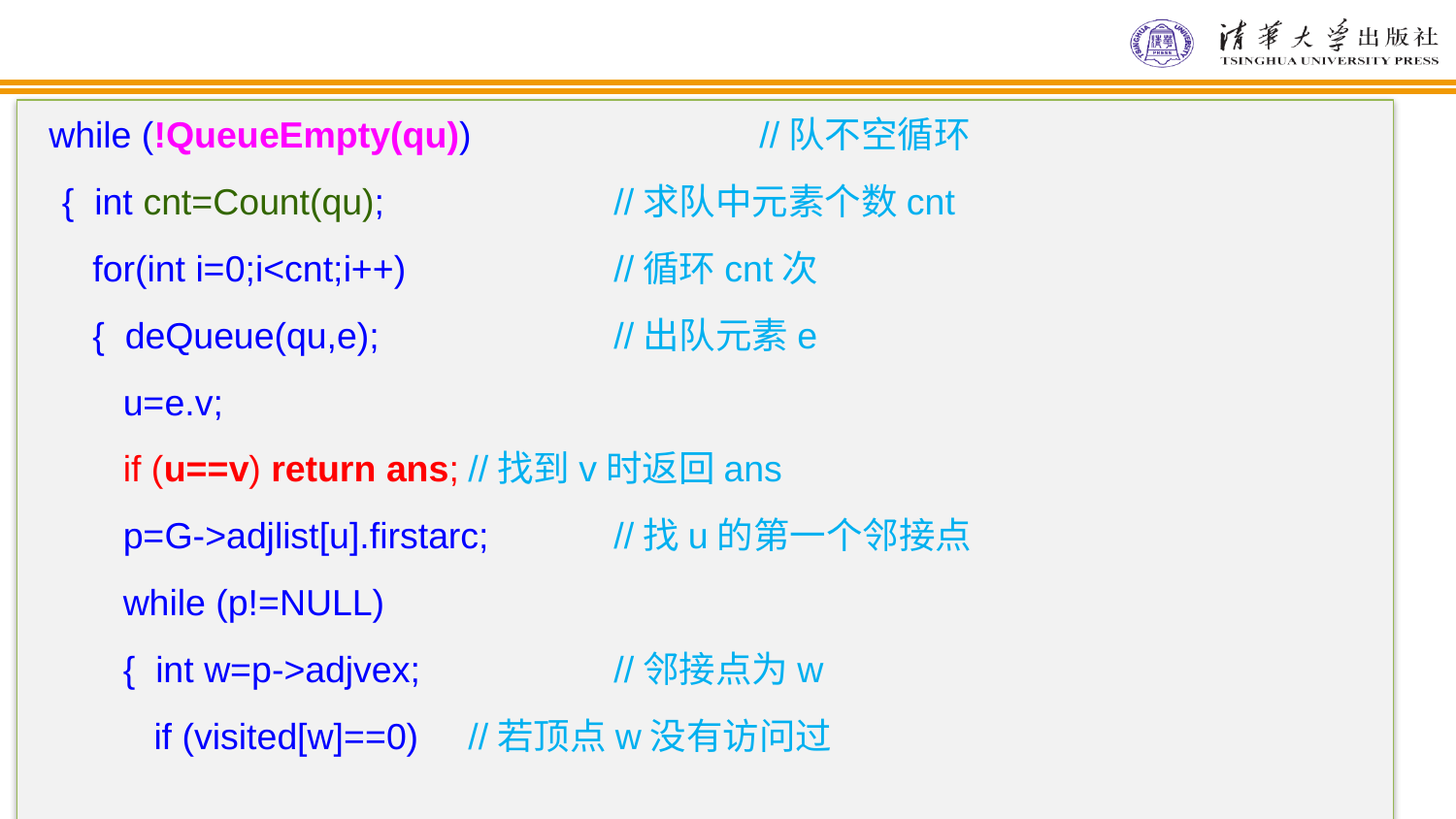

while (!QueueEmpty(qu)) 		//队不空循环
   {  int cnt=Count(qu);		//求队中元素个数cnt
      for(int i=0;i<cnt;i++) 		//循环cnt次
      {  deQueue(qu,e);		//出队元素e
         u=e.v;
         if (u==v) return ans;	//找到v时返回ans
         p=G->adjlist[u].firstarc;	//找u的第一个邻接点
         while (p!=NULL)
         {  int w=p->adjvex; 		//邻接点为w
            if (visited[w]==0) 	//若顶点w没有访问过